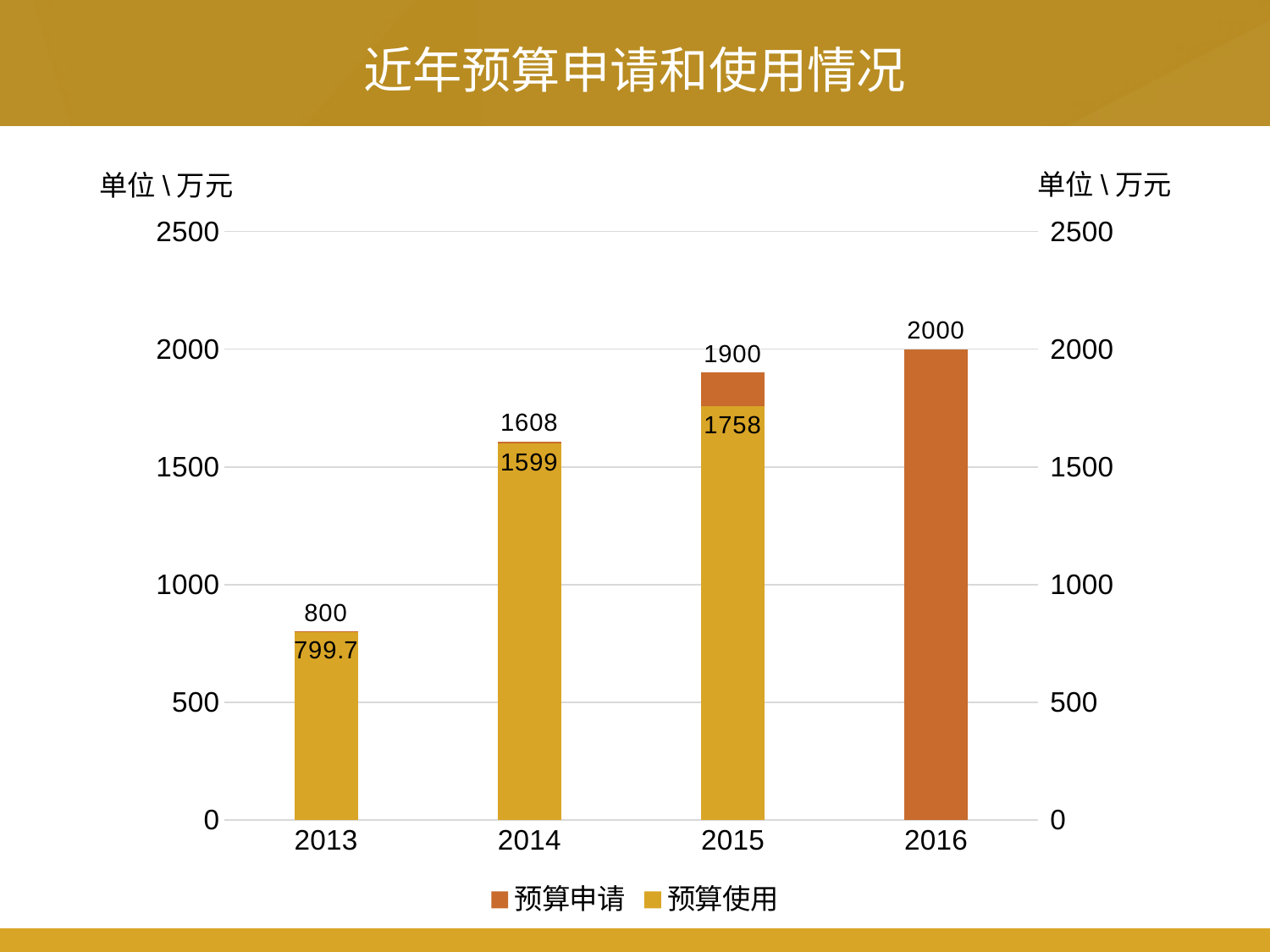

近年预算申请和使用情况
单位\万元
单位\万元

### Chart

| Category | 预算申请 | 预算使用 |
|---|---|---|
| 2013 | 800.0 | 799.7 |
| 2014 | 1608.0 | 1599.0 |
| 2015 | 1900.0 | 1758.0 |
| 2016 | 2000.0 | None |